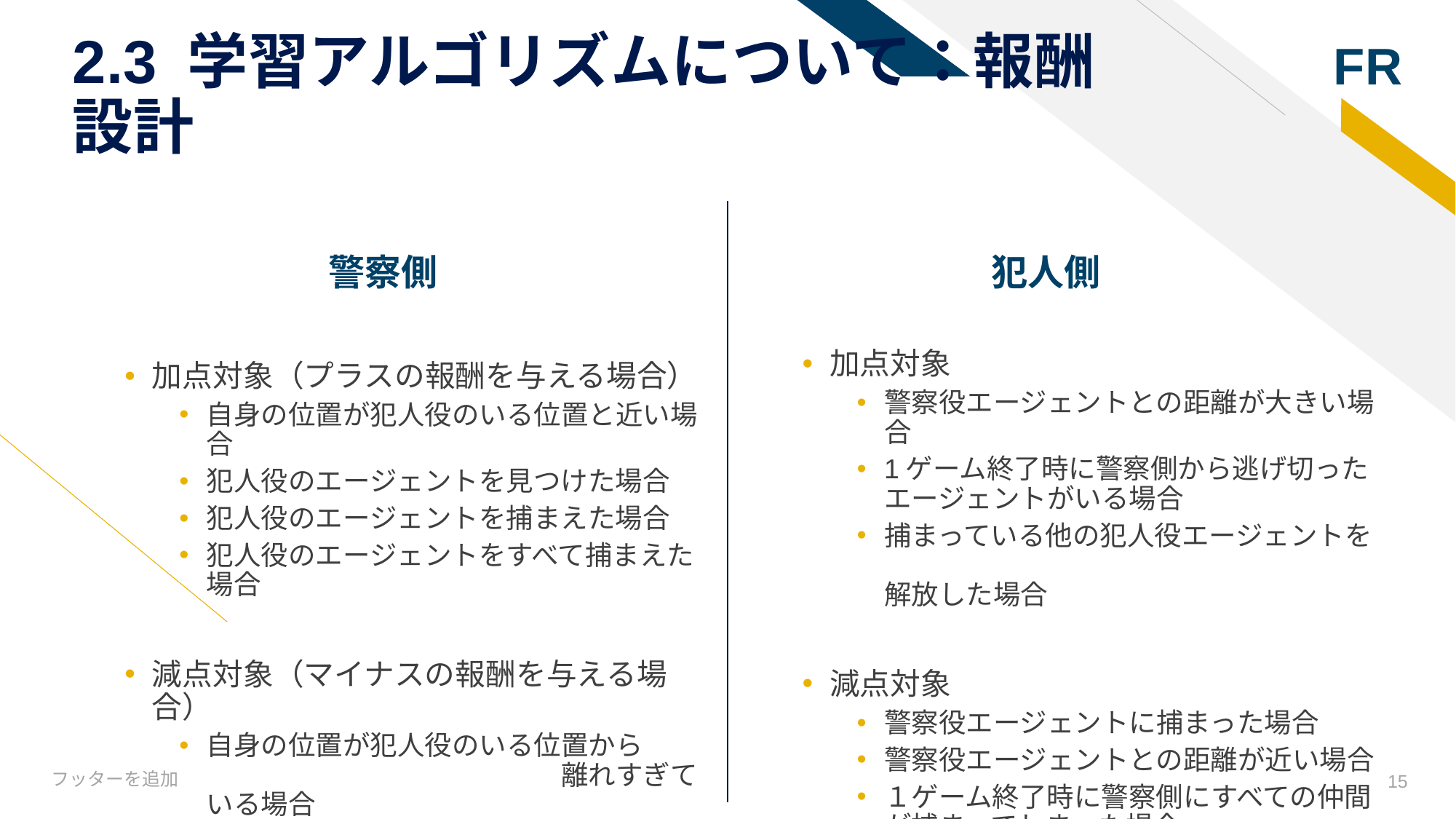

# 2.3 学習アルゴリズムについて：報酬設計
警察側
犯人側

加点対象
警察役エージェントとの距離が大きい場合
1ゲーム終了時に警察側から逃げ切ったエージェントがいる場合
捕まっている他の犯人役エージェントを　　　　　　　　　　　　　　　　　　解放した場合

減点対象
警察役エージェントに捕まった場合
警察役エージェントとの距離が近い場合
１ゲーム終了時に警察側にすべての仲間が捕まってしまった場合

加点対象（プラスの報酬を与える場合）
自身の位置が犯人役のいる位置と近い場合
犯人役のエージェントを見つけた場合
犯人役のエージェントを捕まえた場合
犯人役のエージェントをすべて捕まえた場合

減点対象（マイナスの報酬を与える場合）
自身の位置が犯人役のいる位置から　　　　　　　　　　　　　　　離れすぎている場合
捕まっている犯人役が解放された場合
１ゲーム終了までに犯人役のエージェントを　　　　　　　　　　　　　　　　　すべて捕まえることができなかった場合
フッターを追加
15